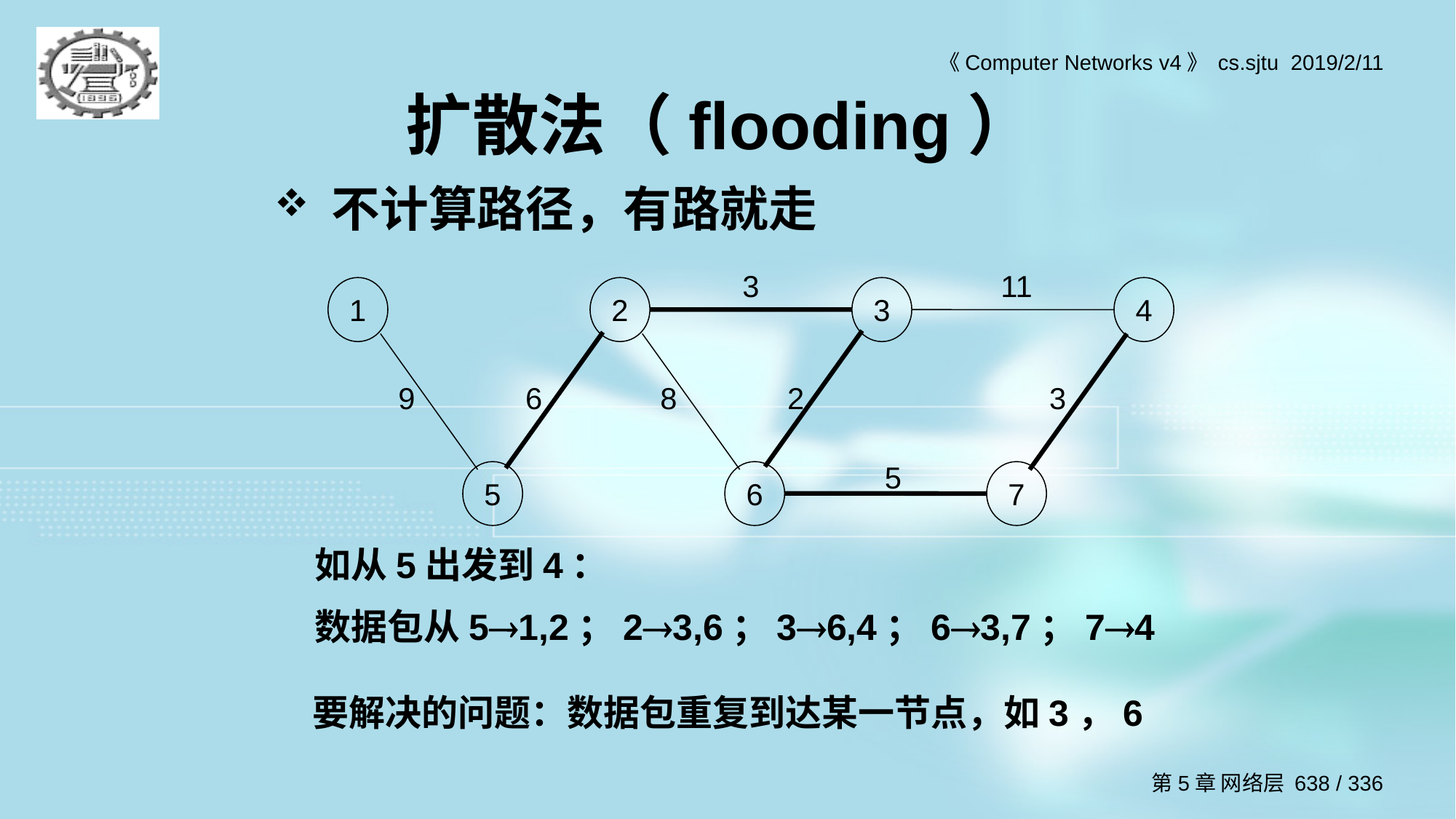

# 扩散法（flooding）
不计算路径，有路就走
3
11

1

2

3

4

9
6
8
2
3
5

5

6

7

如从5出发到4：
数据包从5→1,2；2→3,6；3→6,4；6→3,7；7→4
要解决的问题：数据包重复到达某一节点，如3，6